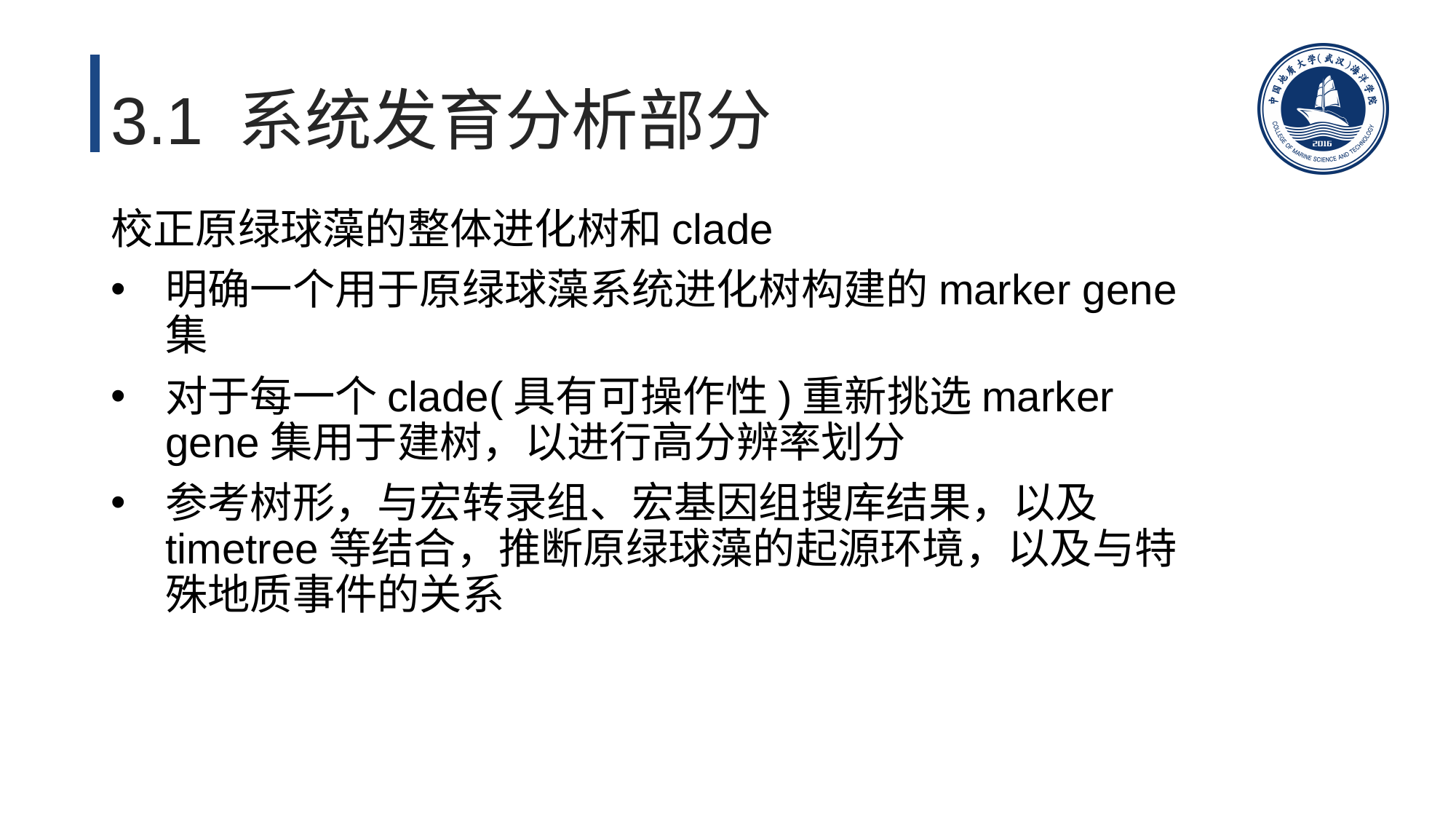

# 3.1 系统发育分析部分
校正原绿球藻的整体进化树和clade
明确一个用于原绿球藻系统进化树构建的marker gene集
对于每一个clade(具有可操作性)重新挑选marker gene集用于建树，以进行高分辨率划分
参考树形，与宏转录组、宏基因组搜库结果，以及timetree等结合，推断原绿球藻的起源环境，以及与特殊地质事件的关系